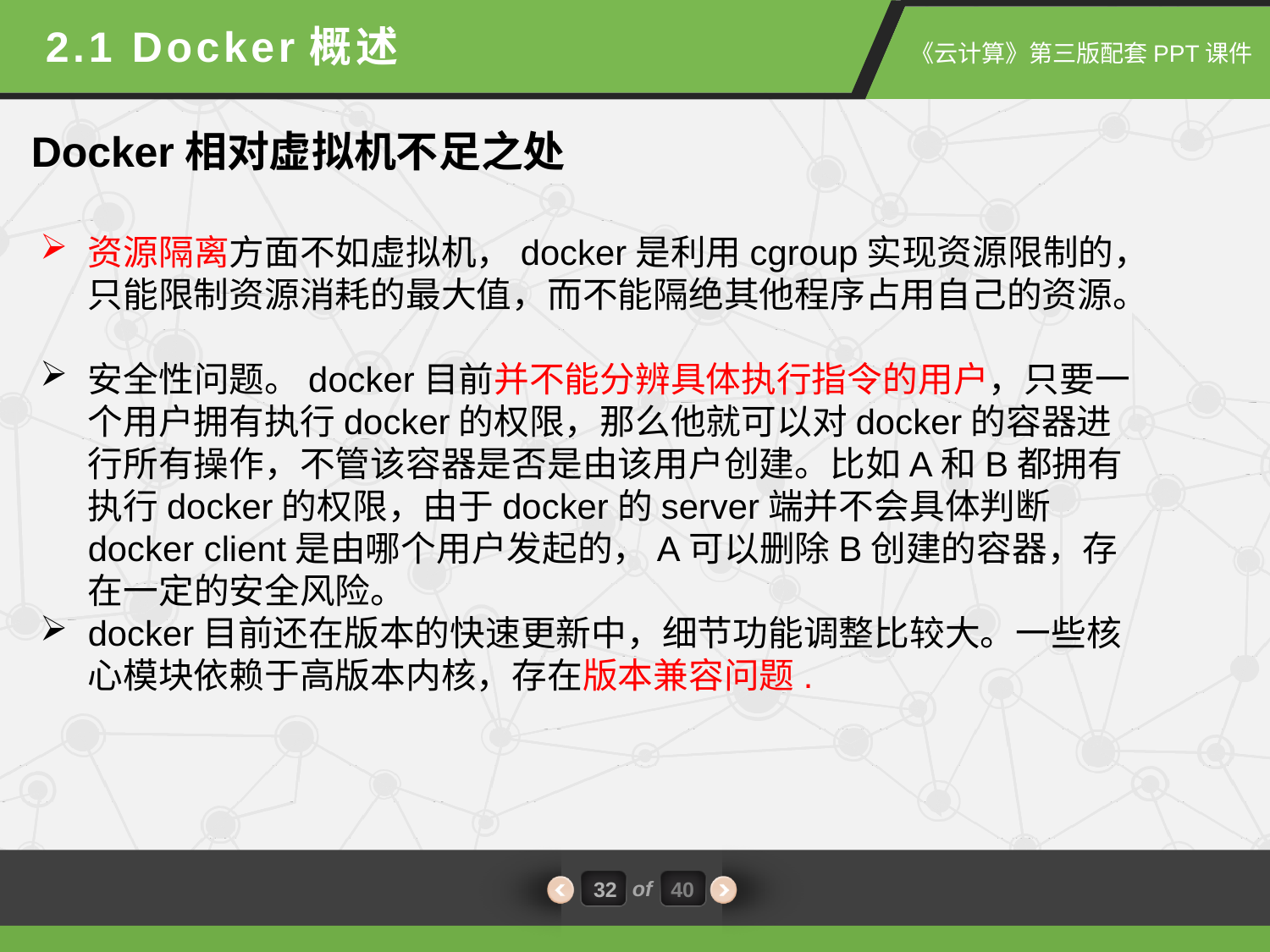

2.1 Docker概述
Docker相对虚拟机不足之处
资源隔离方面不如虚拟机，docker是利用cgroup实现资源限制的，只能限制资源消耗的最大值，而不能隔绝其他程序占用自己的资源。
安全性问题。docker目前并不能分辨具体执行指令的用户，只要一个用户拥有执行docker的权限，那么他就可以对docker的容器进行所有操作，不管该容器是否是由该用户创建。比如A和B都拥有执行docker的权限，由于docker的server端并不会具体判断docker client是由哪个用户发起的，A可以删除B创建的容器，存在一定的安全风险。
docker目前还在版本的快速更新中，细节功能调整比较大。一些核心模块依赖于高版本内核，存在版本兼容问题.
32